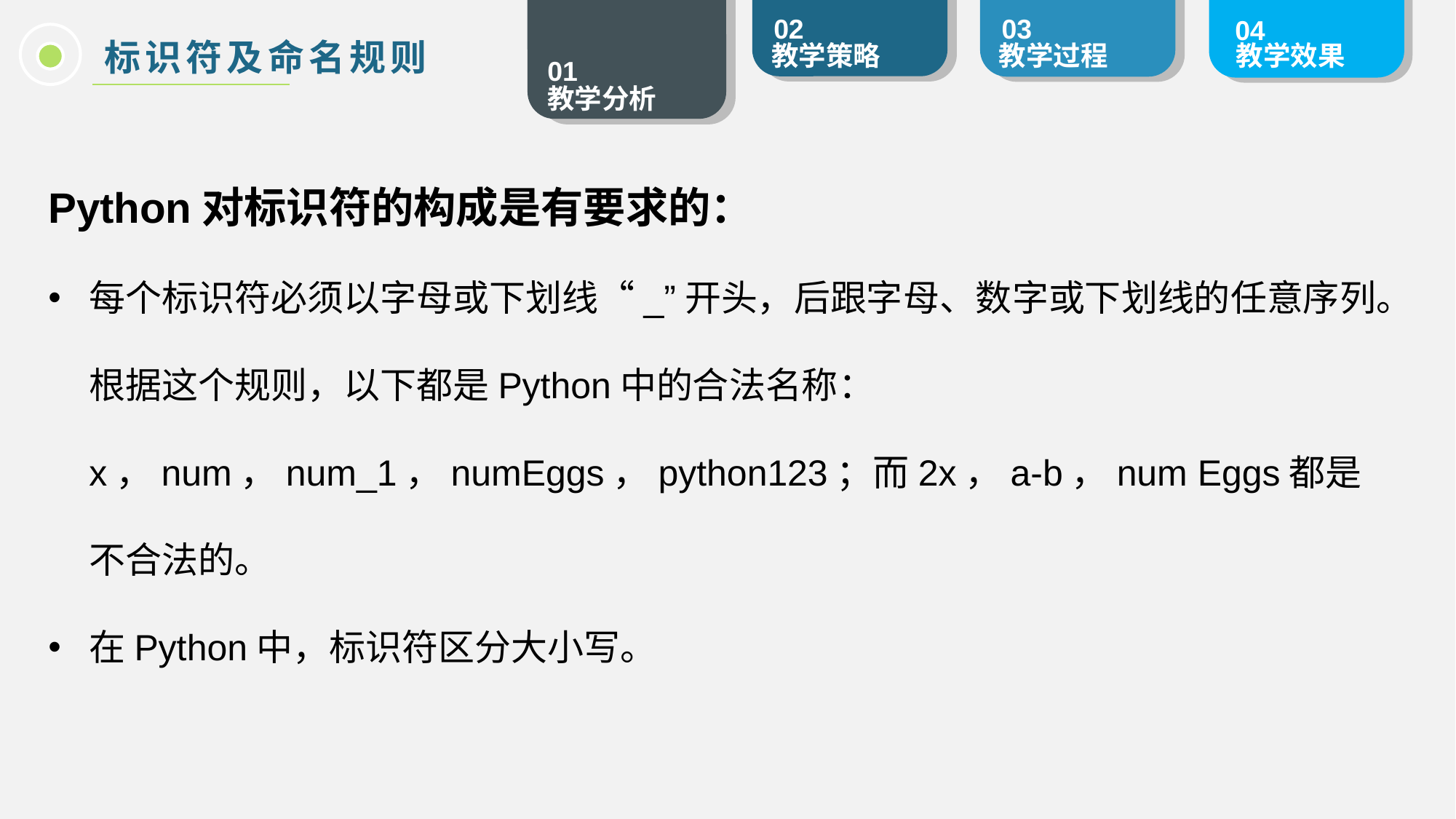

标识符及命名规则
Python对标识符的构成是有要求的：
每个标识符必须以字母或下划线“_”开头，后跟字母、数字或下划线的任意序列。根据这个规则，以下都是Python中的合法名称：x，num，num_1，numEggs，python123；而2x，a-b，num Eggs都是不合法的。
在Python中，标识符区分大小写。